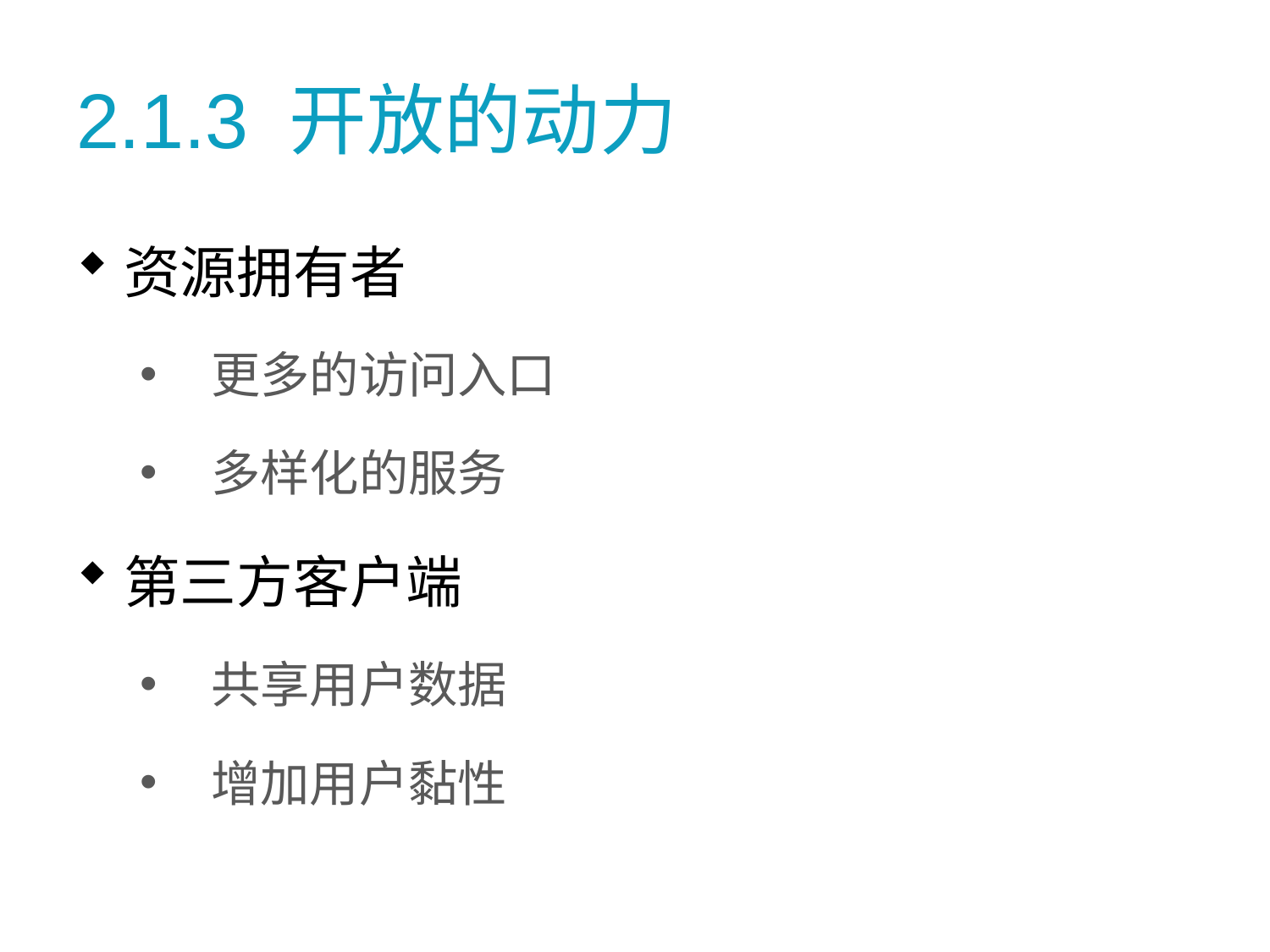

# 2.1.3 开放的动力
资源拥有者
更多的访问入口
多样化的服务
第三方客户端
共享用户数据
增加用户黏性